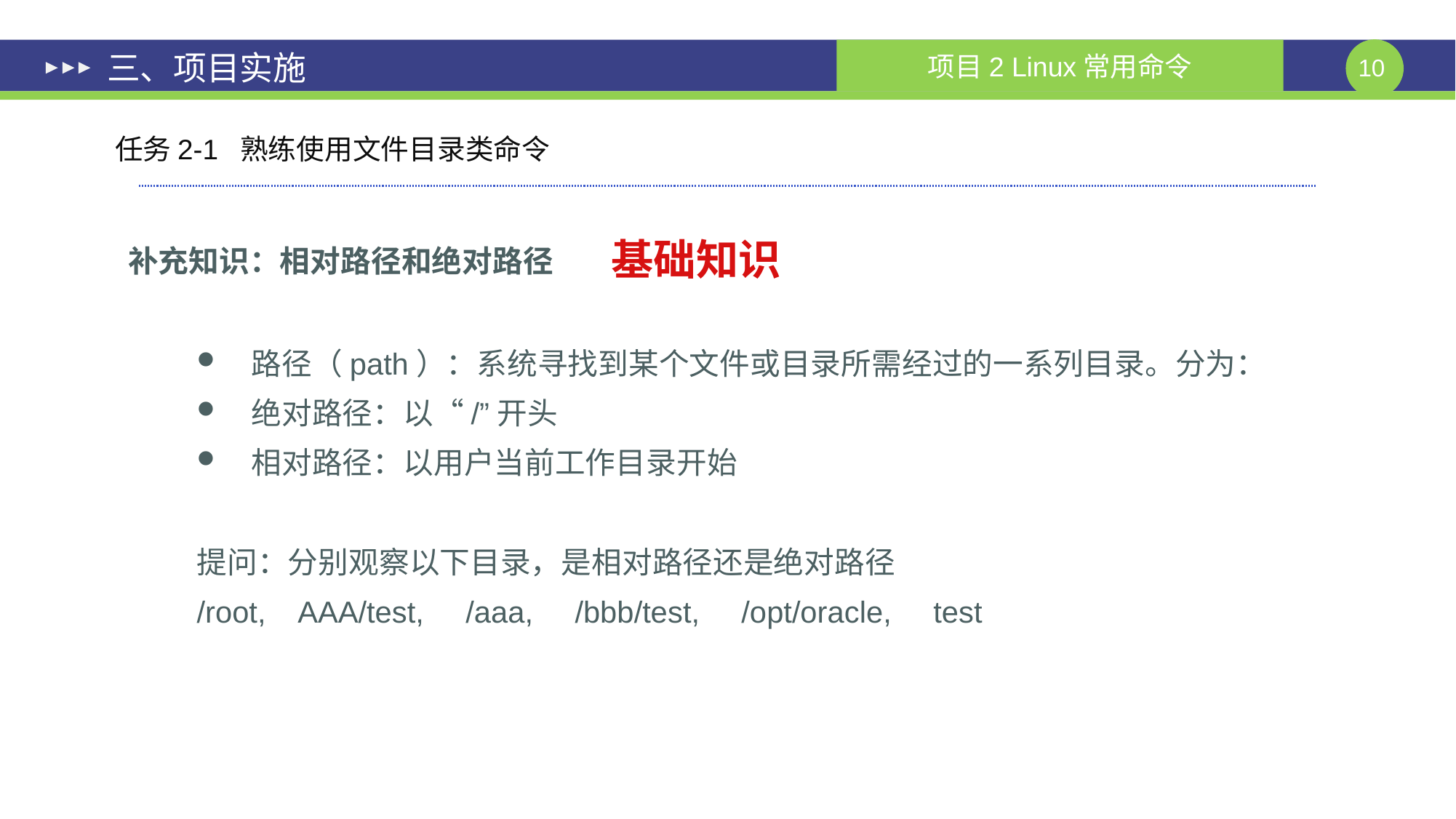

# 三、项目实施
任务2-1  熟练使用文件目录类命令

补充知识：相对路径和绝对路径
基础知识
路径（path）：系统寻找到某个文件或目录所需经过的一系列目录。分为：
绝对路径：以“/”开头
相对路径：以用户当前工作目录开始

提问：分别观察以下目录，是相对路径还是绝对路径
/root,    AAA/test,     /aaa,     /bbb/test,     /opt/oracle,     test